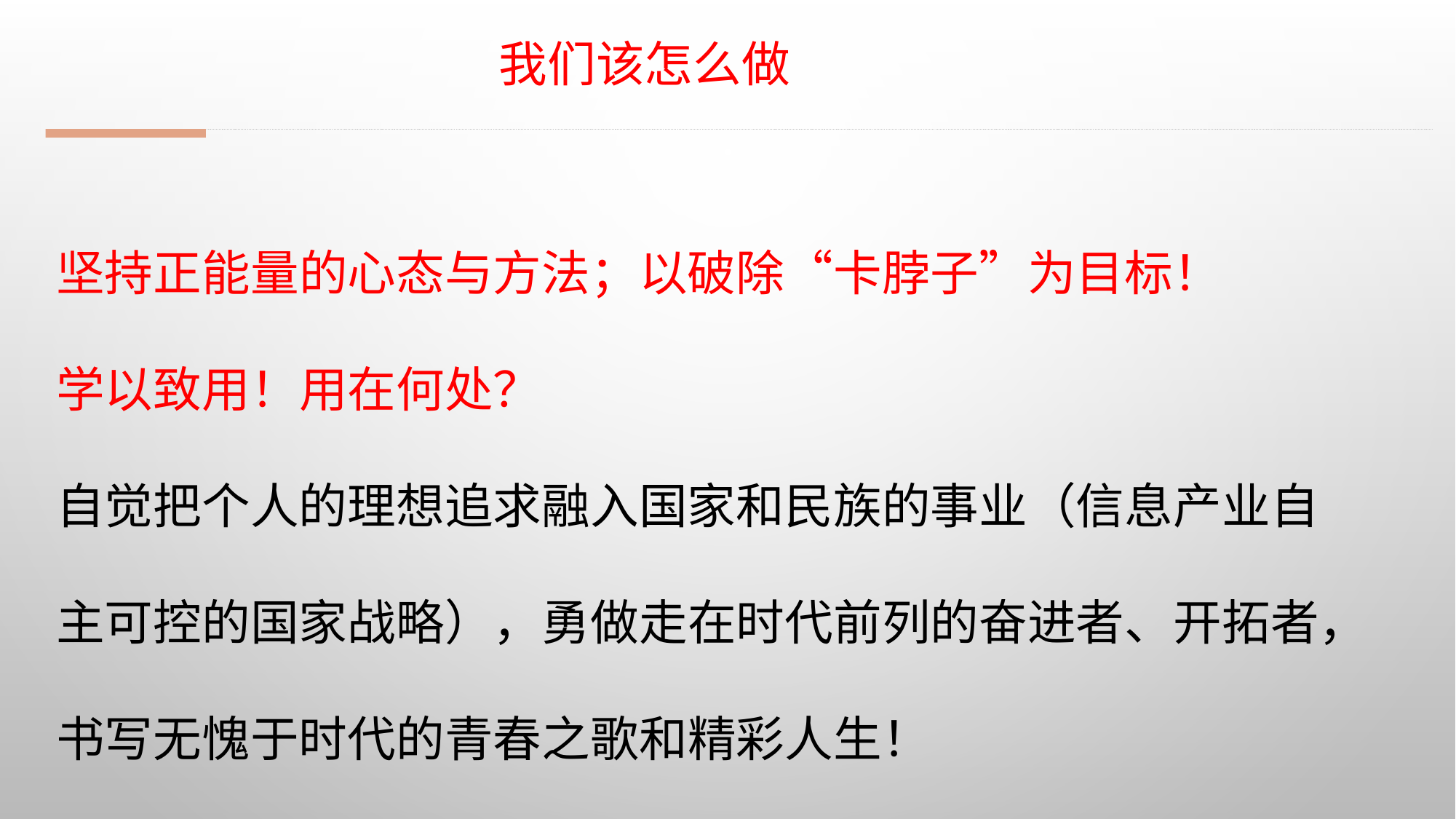

# 我们该怎么做
坚持正能量的心态与方法；以破除“卡脖子”为目标！
学以致用！用在何处？
自觉把个人的理想追求融入国家和民族的事业（信息产业自主可控的国家战略），勇做走在时代前列的奋进者、开拓者，书写无愧于时代的青春之歌和精彩人生！